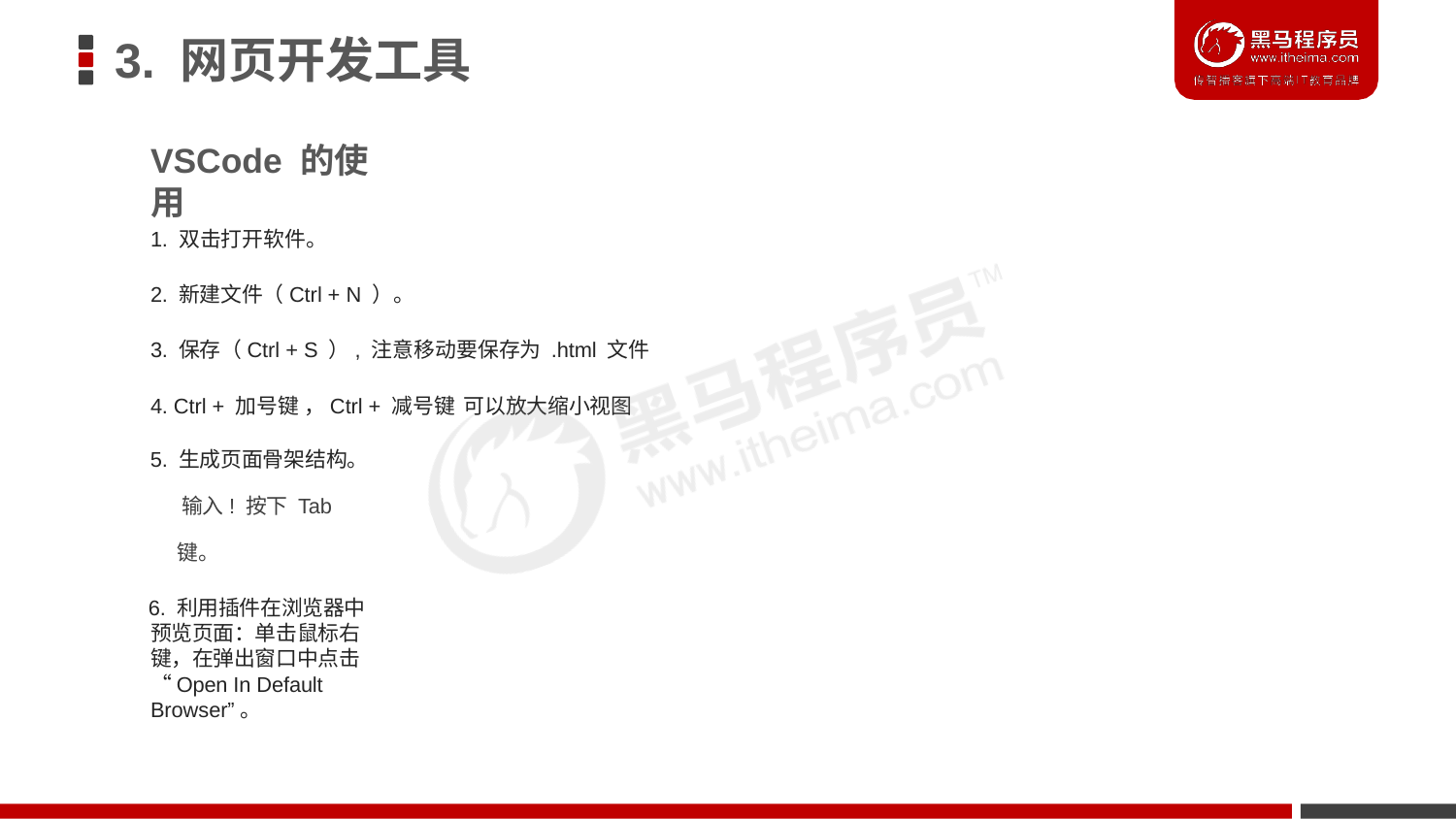

# 3. 网页开发工具
VSCode 的使用

1. 双击打开软件。

2. 新建文件（Ctrl + N ）。

3. 保存（Ctrl + S ）, 注意移动要保存为 .html 文件

4. Ctrl + 加号键 ，Ctrl + 减号键 可以放大缩小视图
5. 生成页面骨架结构。  输入! 按下 Tab 键。

6. 利用插件在浏览器中预览页面：单击鼠标右键，在弹出窗口中点击“Open In Default Browser”。